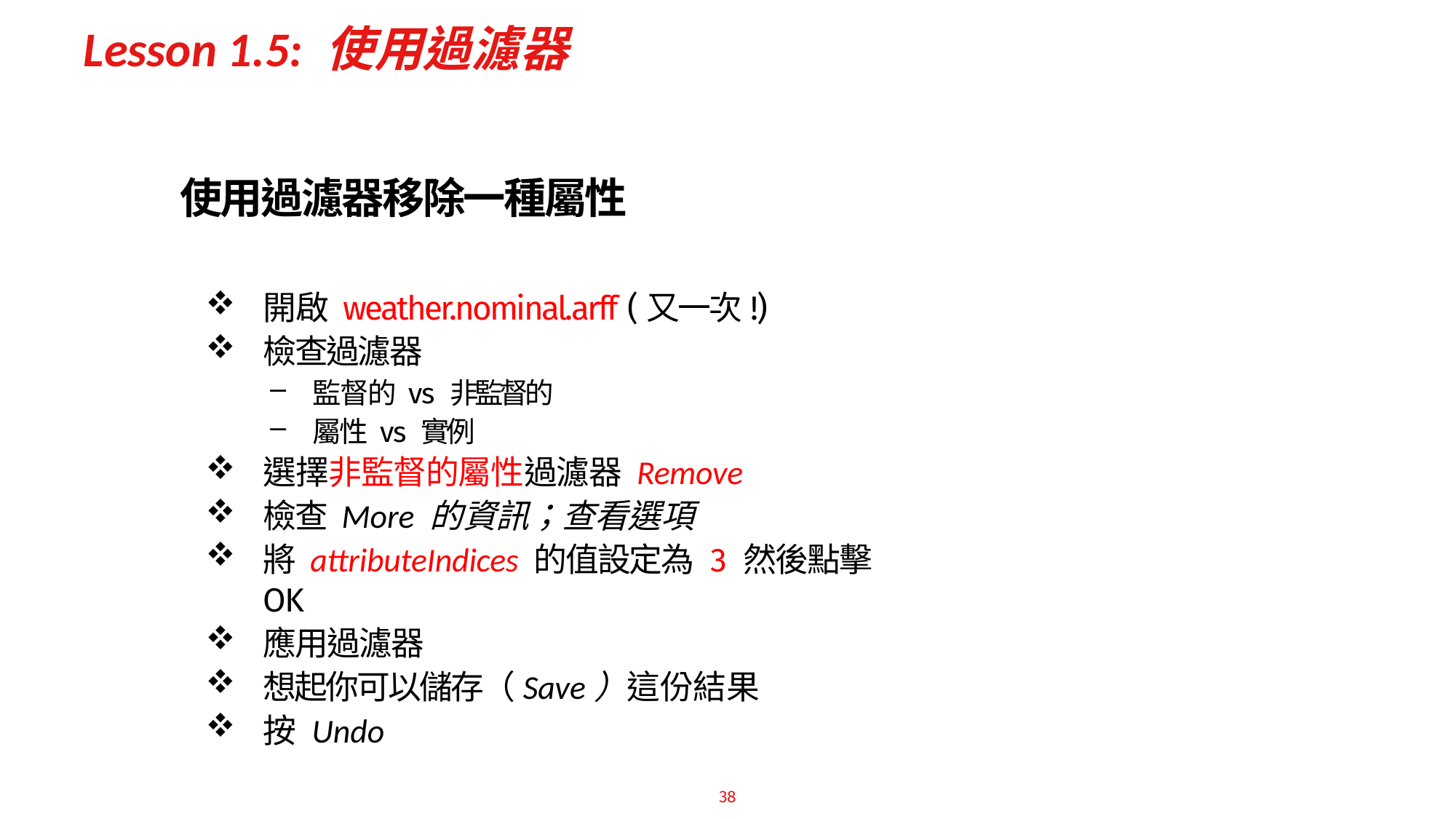

# Lesson 1.5: 使用過濾器
使用過濾器移除一種屬性

開啟 weather.nominal.arff (又一次!)
檢查過濾器
監督的 vs 非監督的
屬性 vs 實例
選擇非監督的屬性過濾器 Remove
檢查 More 的資訊；查看選項
將 attributeIndices 的值設定為 3 然後點擊OK
應用過濾器
想起你可以儲存（Save）這份結果
按 Undo
38